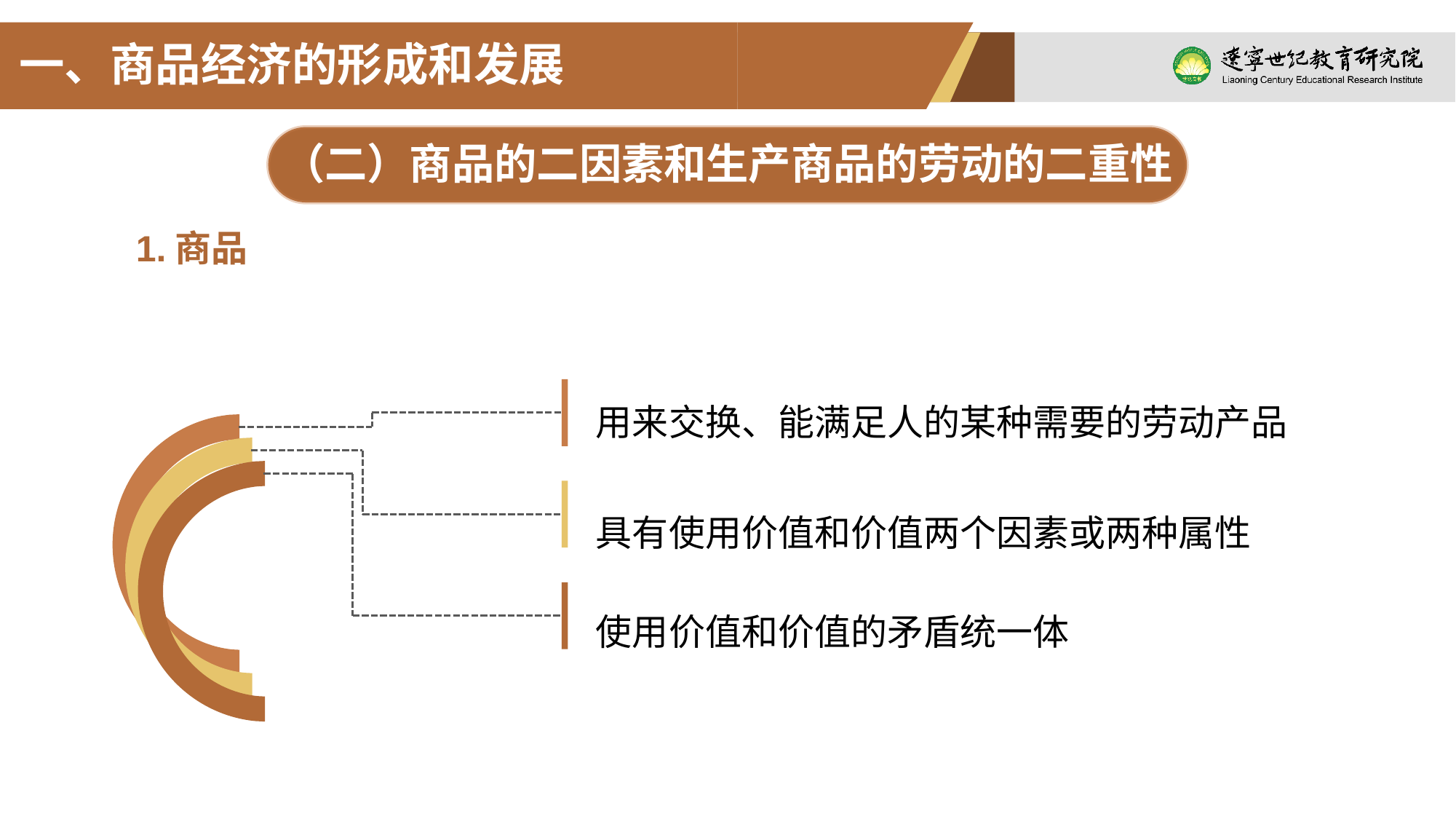

一、商品经济的形成和发展
（二）商品的二因素和生产商品的劳动的二重性
1.商品
用来交换、能满足人的某种需要的劳动产品

具有使用价值和价值两个因素或两种属性
使用价值和价值的矛盾统一体